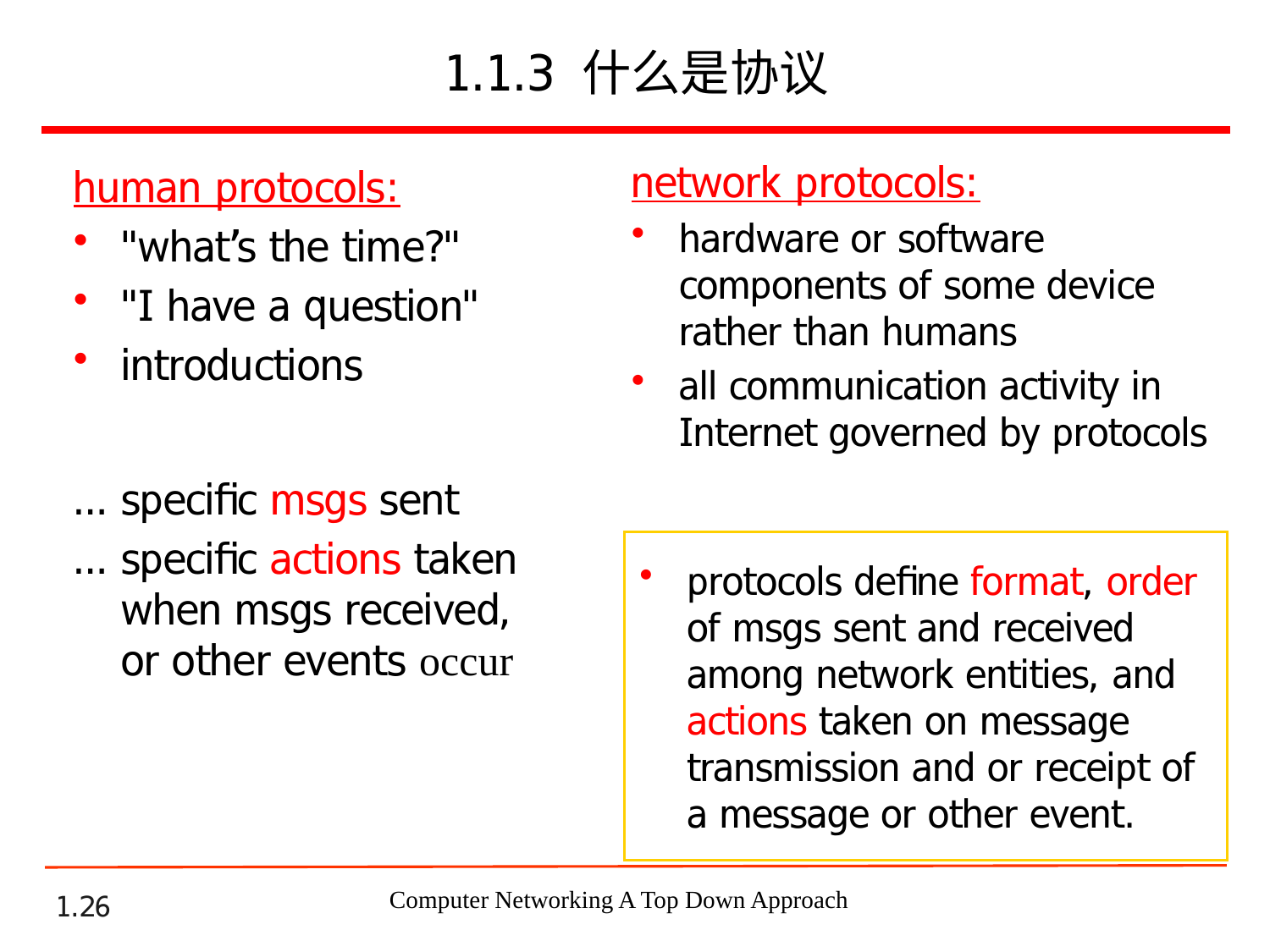

# 1.1.3 什么是协议
network protocols:
hardware or software components of some device rather than humans
all communication activity in Internet governed by protocols
human protocols:
"what’s the time?"
"I have a question"
introductions

… specific msgs sent
… specific actions taken when msgs received, or other events occur

protocols define format, order of msgs sent and received among network entities, and actions taken on message transmission and or receipt of a message or other event.